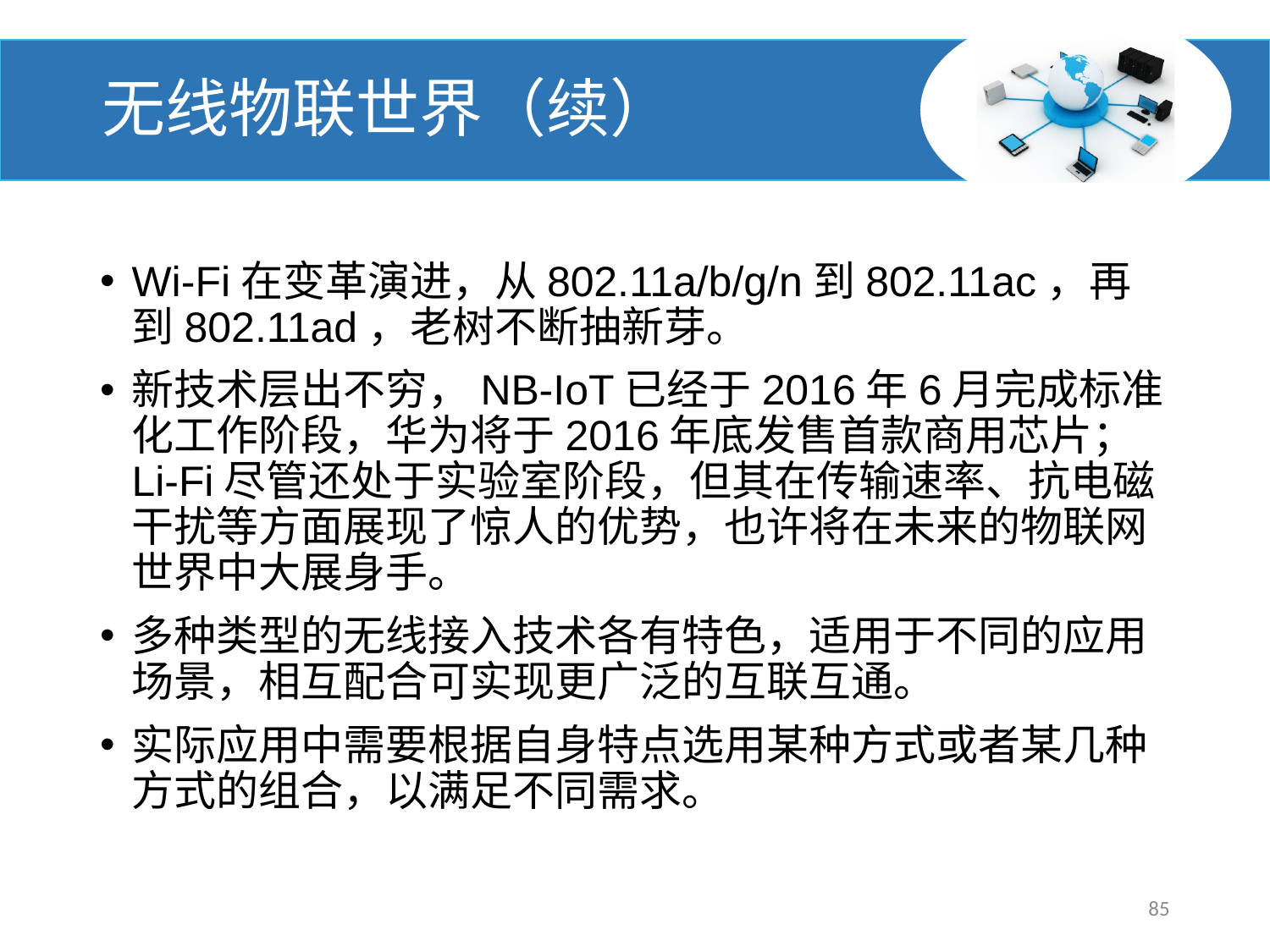

# 无线物联世界（续）
Wi-Fi在变革演进，从802.11a/b/g/n到802.11ac，再到802.11ad，老树不断抽新芽。
新技术层出不穷，NB-IoT已经于2016年6月完成标准化工作阶段，华为将于2016年底发售首款商用芯片；Li-Fi尽管还处于实验室阶段，但其在传输速率、抗电磁干扰等方面展现了惊人的优势，也许将在未来的物联网世界中大展身手。
多种类型的无线接入技术各有特色，适用于不同的应用场景，相互配合可实现更广泛的互联互通。
实际应用中需要根据自身特点选用某种方式或者某几种方式的组合，以满足不同需求。
85